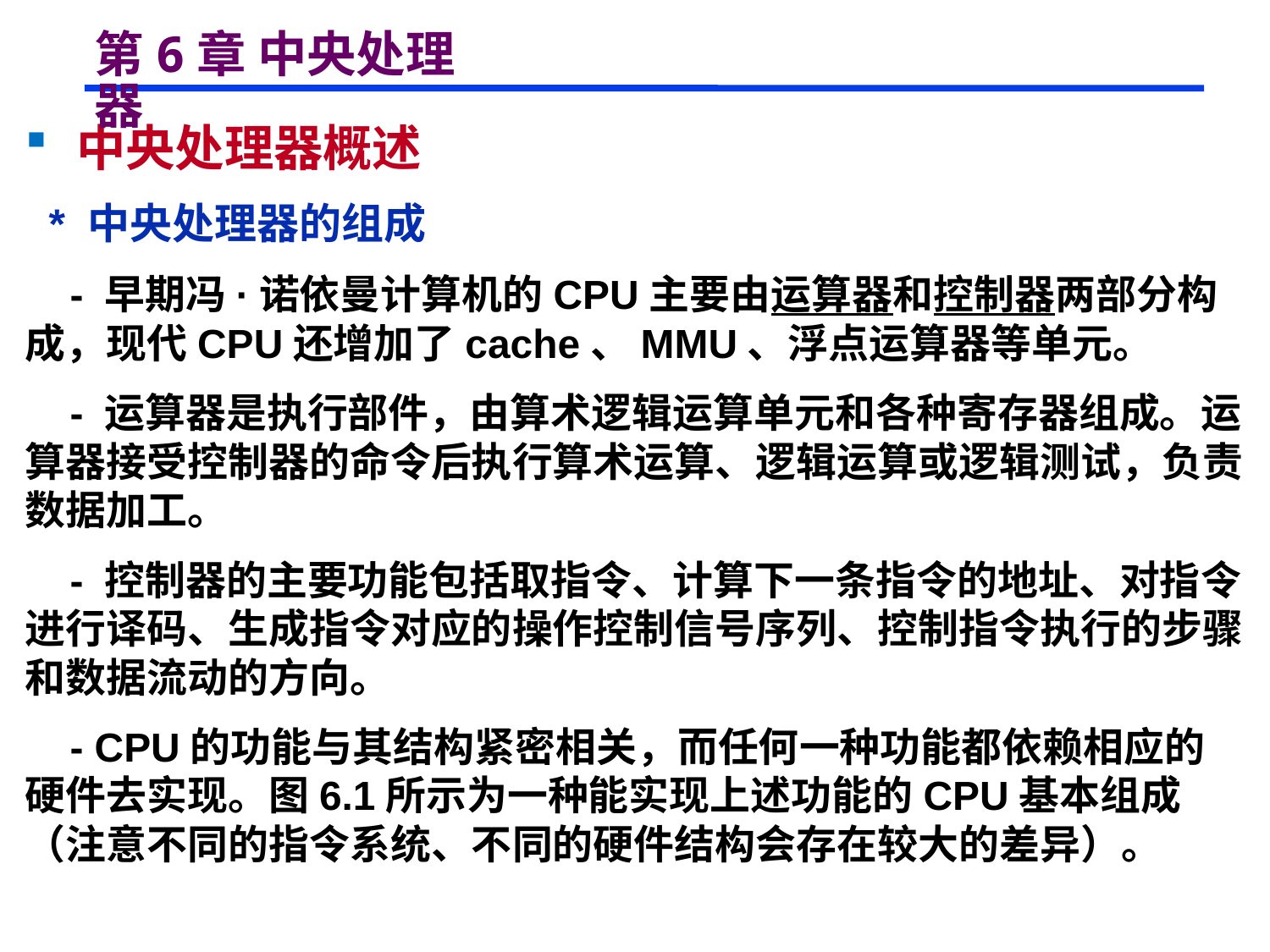

# 第6章 中央处理器
 中央处理器概述
  * 中央处理器的组成
    - 早期冯·诺依曼计算机的CPU主要由运算器和控制器两部分构成，现代CPU还增加了cache、MMU、浮点运算器等单元。
    - 运算器是执行部件，由算术逻辑运算单元和各种寄存器组成。运算器接受控制器的命令后执行算术运算、逻辑运算或逻辑测试，负责数据加工。
    - 控制器的主要功能包括取指令、计算下一条指令的地址、对指令进行译码、生成指令对应的操作控制信号序列、控制指令执行的步骤和数据流动的方向。
    - CPU的功能与其结构紧密相关，而任何一种功能都依赖相应的硬件去实现。图6.1所示为一种能实现上述功能的CPU基本组成（注意不同的指令系统、不同的硬件结构会存在较大的差异）。